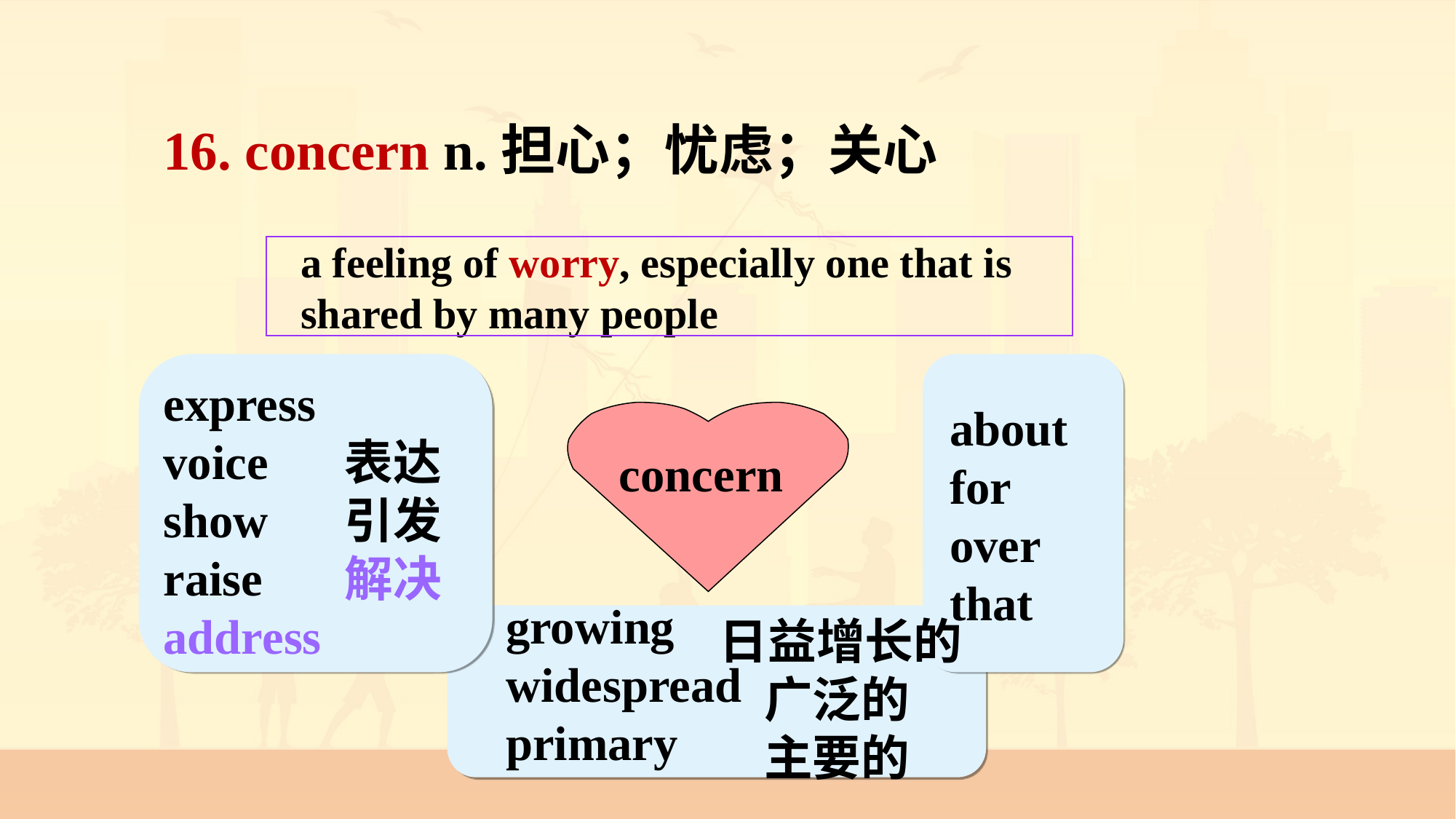

16. concern n.担心；忧虑；关心
a feeling of worry, especially one that is shared by many people

express
voice
show
raise
address
about
for
over
that
concern
表达
引发
解决
growing
widespread
primary

日益增长的
   广泛的
   主要的